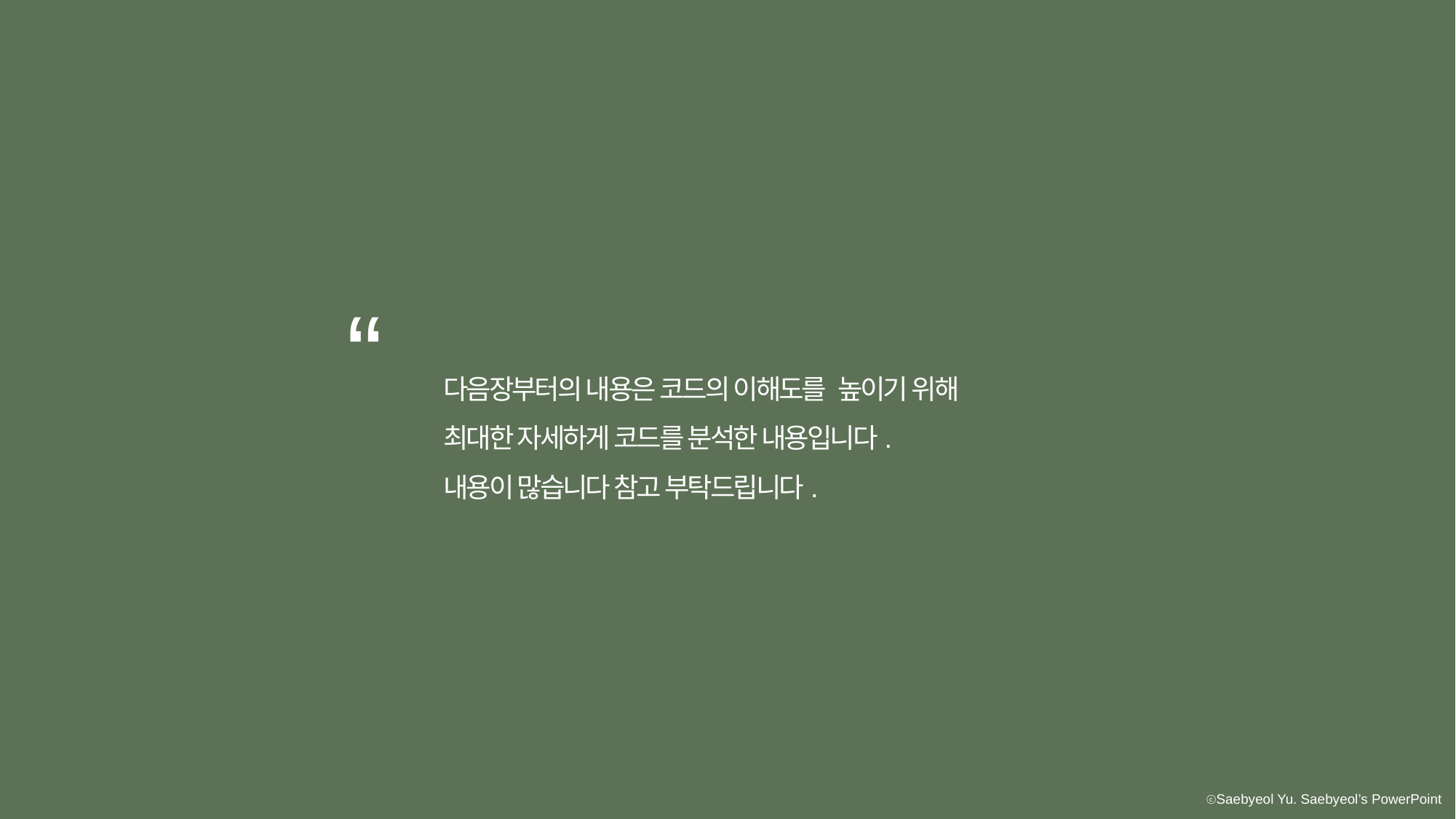

“
다음장부터의 내용은 코드의 이해도를  높이기 위해
최대한 자세하게 코드를 분석한 내용입니다.
내용이 많습니다 참고 부탁드립니다.